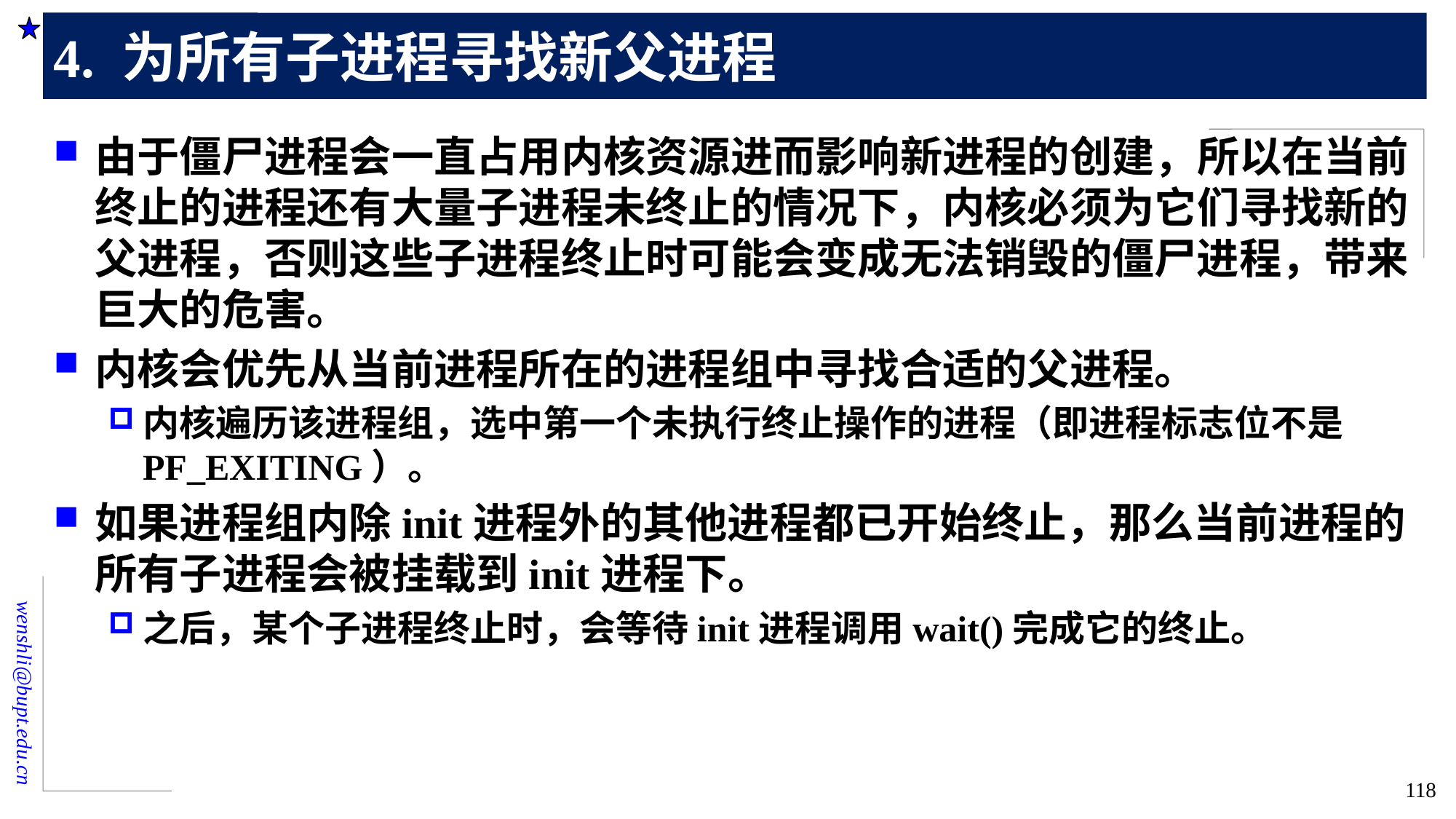

# 4. 为所有子进程寻找新父进程
由于僵尸进程会一直占用内核资源进而影响新进程的创建，所以在当前终止的进程还有大量子进程未终止的情况下，内核必须为它们寻找新的父进程，否则这些子进程终止时可能会变成无法销毁的僵尸进程，带来巨大的危害。
内核会优先从当前进程所在的进程组中寻找合适的父进程。
内核遍历该进程组，选中第一个未执行终止操作的进程（即进程标志位不是PF_EXITING）。
如果进程组内除init进程外的其他进程都已开始终止，那么当前进程的所有子进程会被挂载到init进程下。
之后，某个子进程终止时，会等待init进程调用wait()完成它的终止。
118